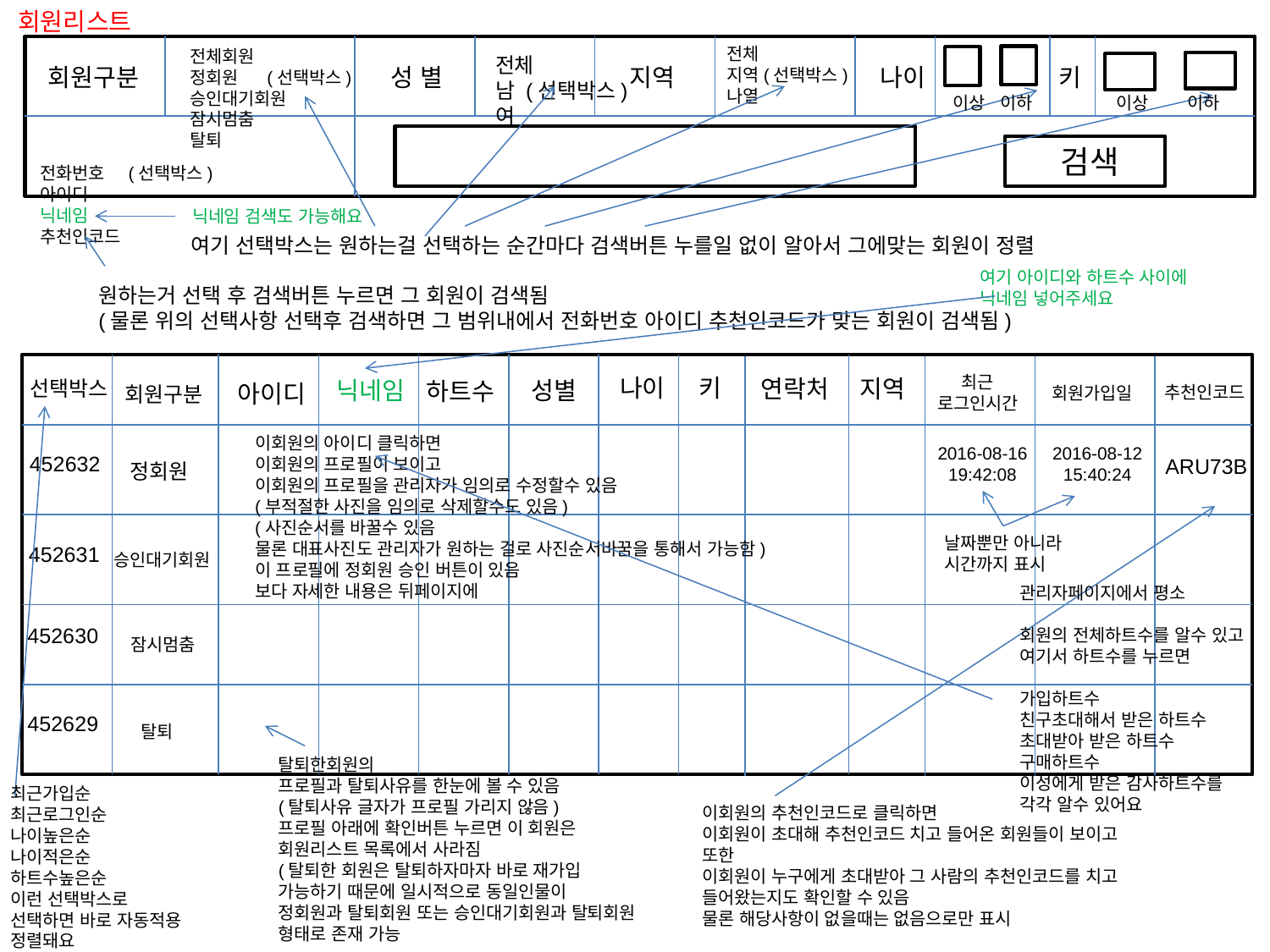

회원리스트

전체
지역(선택박스)
나열
전체회원
정회원     (선택박스)
승인대기회원
잠시멈춤
탈퇴
전체
남 (선택박스)
여

회원구분
성 별
지역
나이
키
이상   이하
이상        이하

검색
전화번호    (선택박스)
아이디
닉네임
추천인코드
닉네임 검색도 가능해요
여기 선택박스는 원하는걸 선택하는 순간마다 검색버튼 누를일 없이 알아서 그에맞는 회원이 정렬
여기 아이디와 하트수 사이에
닉네임 넣어주세요
원하는거 선택 후 검색버튼 누르면 그 회원이 검색됨
(물론 위의 선택사항 선택후 검색하면 그 범위내에서 전화번호 아이디 추천인코드가 맞는 회원이 검색됨)

최근
로그인시간
나이
키
연락처
지역
성별
닉네임
선택박스
하트수
아이디
회원구분
추천인코드
회원가입일
이회원의 아이디 클릭하면
이회원의 프로필이 보이고
이회원의 프로필을 관리자가 임의로 수정할수 있음
(부적절한 사진을 임의로 삭제할수도 있음)
(사진순서를 바꿀수 있음
물론 대표사진도 관리자가 원하는 걸로 사진순서바꿈을 통해서 가능함)
이 프로필에 정회원 승인 버튼이 있음
보다 자세한 내용은 뒤페이지에
2016-08-16
19:42:08
2016-08-12
15:40:24
452632
ARU73B
정회원
날짜뿐만 아니라
시간까지 표시
452631
승인대기회원
관리자페이지에서 평소

회원의 전체하트수를 알수 있고
여기서 하트수를 누르면

가입하트수
친구초대해서 받은 하트수
초대받아 받은 하트수
구매하트수
이성에게 받은 감사하트수를
각각 알수 있어요
452630
잠시멈춤
452629
탈퇴
탈퇴한회원의
프로필과 탈퇴사유를 한눈에 볼 수 있음
(탈퇴사유 글자가 프로필 가리지 않음)
프로필 아래에 확인버튼 누르면 이 회원은
회원리스트 목록에서 사라짐
(탈퇴한 회원은 탈퇴하자마자 바로 재가입
가능하기 때문에 일시적으로 동일인물이
정회원과 탈퇴회원 또는 승인대기회원과 탈퇴회원
형태로 존재 가능
최근가입순
최근로그인순
나이높은순
나이적은순
하트수높은순
이런 선택박스로
선택하면 바로 자동적용
정렬돼요
이회원의 추천인코드로 클릭하면
이회원이 초대해 추천인코드 치고 들어온 회원들이 보이고
또한
이회원이 누구에게 초대받아 그 사람의 추천인코드를 치고
들어왔는지도 확인할 수 있음
물론 해당사항이 없을때는 없음으로만 표시